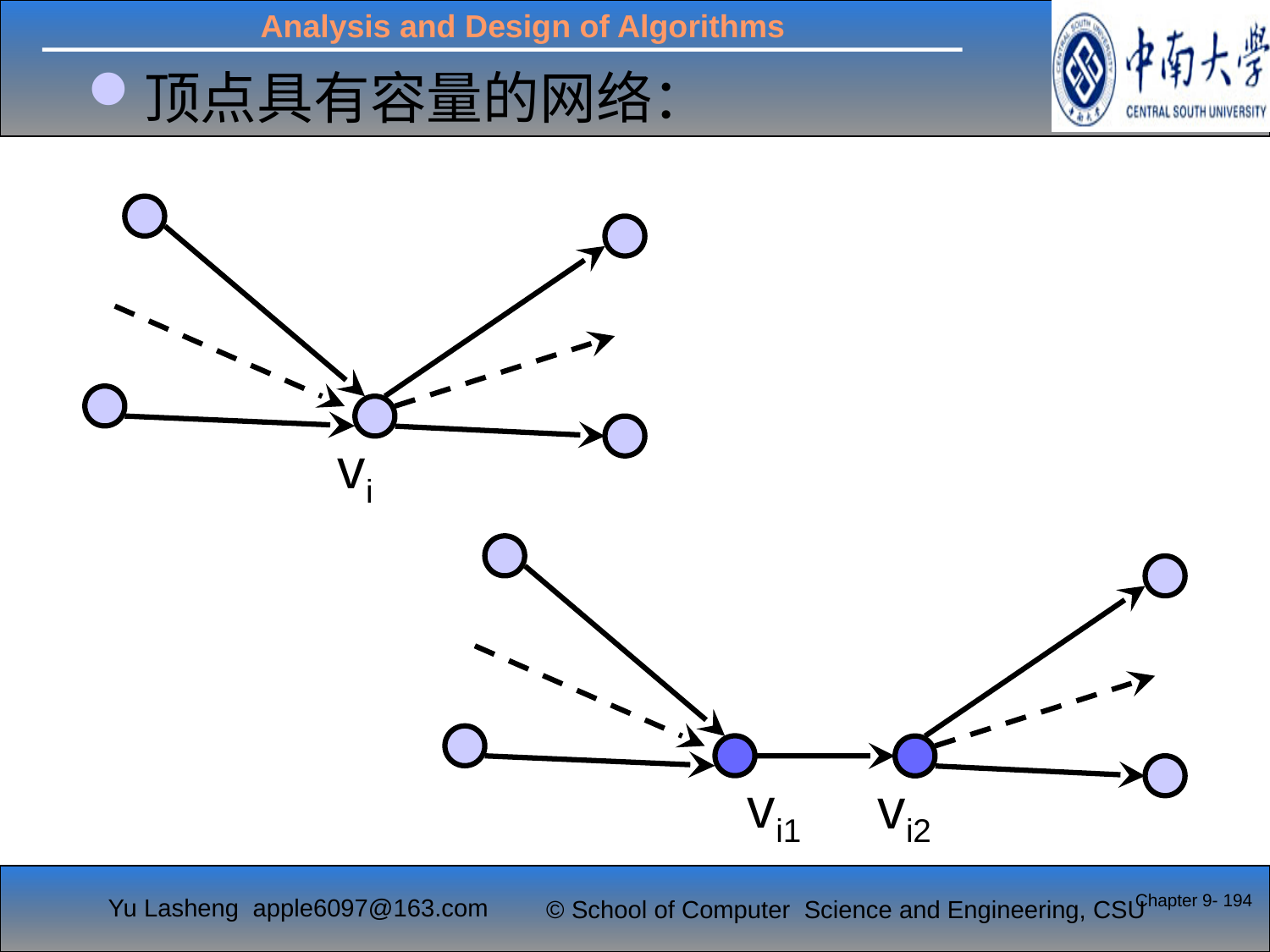

顶点具有容量的网络：

vi

vi1
vi2

Chapter 9- 194
# 三、最大流问题的推广